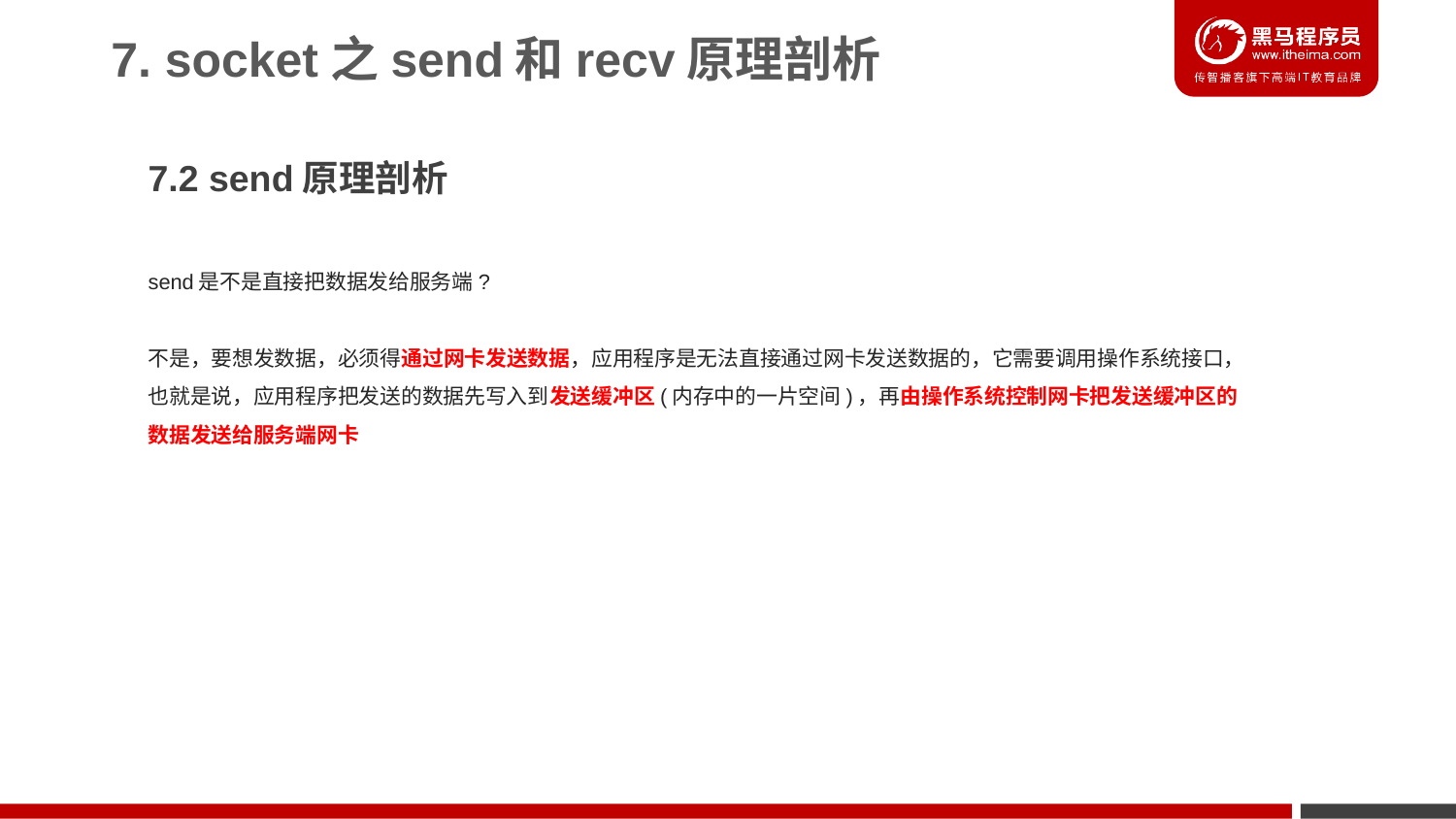

7. socket之send和recv原理剖析
7.2 send原理剖析
send是不是直接把数据发给服务端?

不是，要想发数据，必须得通过网卡发送数据，应用程序是无法直接通过网卡发送数据的，它需要调用操作系统接口，也就是说，应用程序把发送的数据先写入到发送缓冲区(内存中的一片空间)，再由操作系统控制网卡把发送缓冲区的数据发送给服务端网卡